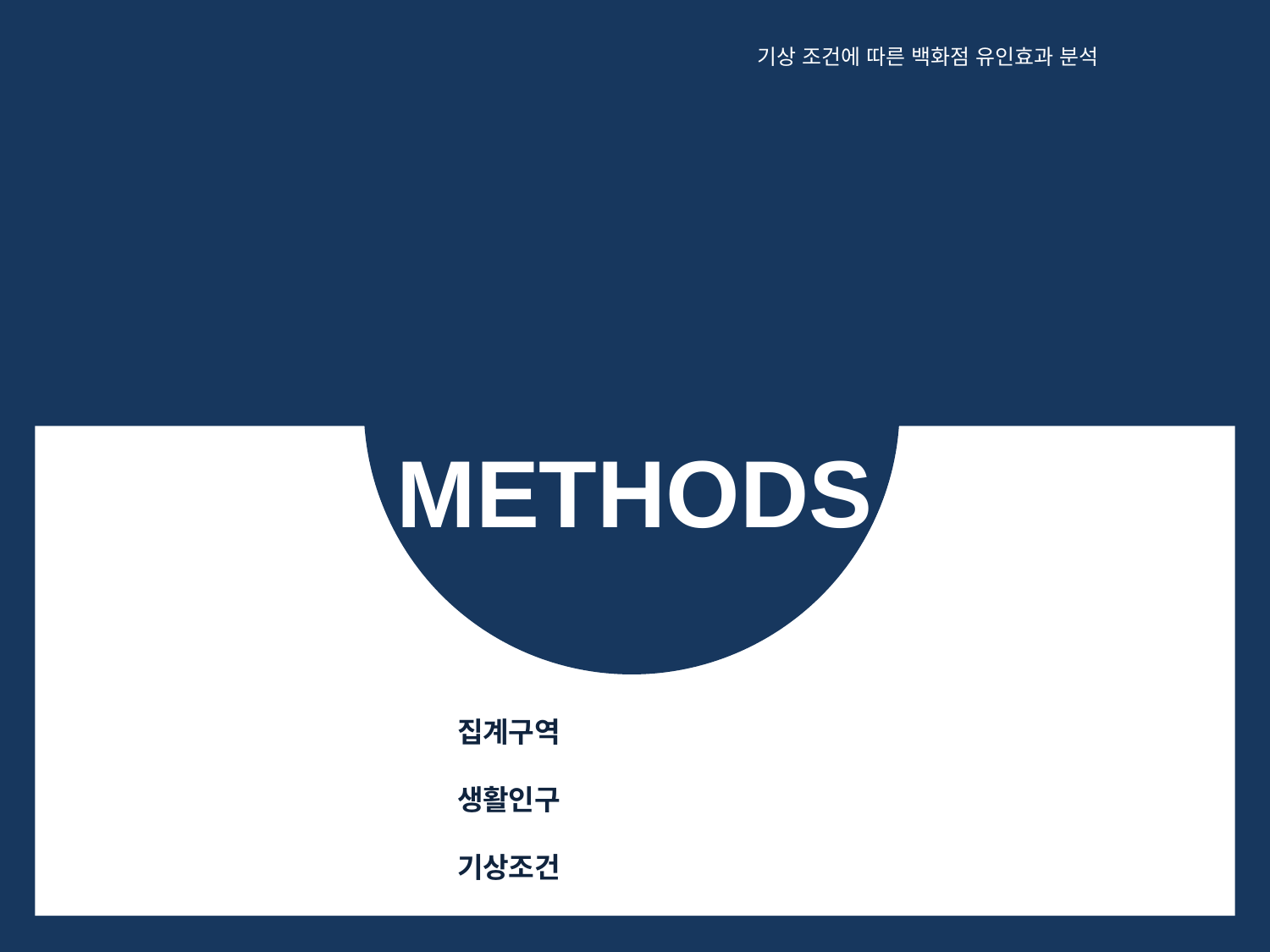

기상 조건에 따른 백화점 유인효과 분석

METHODS
집계구역
생활인구
기상조건